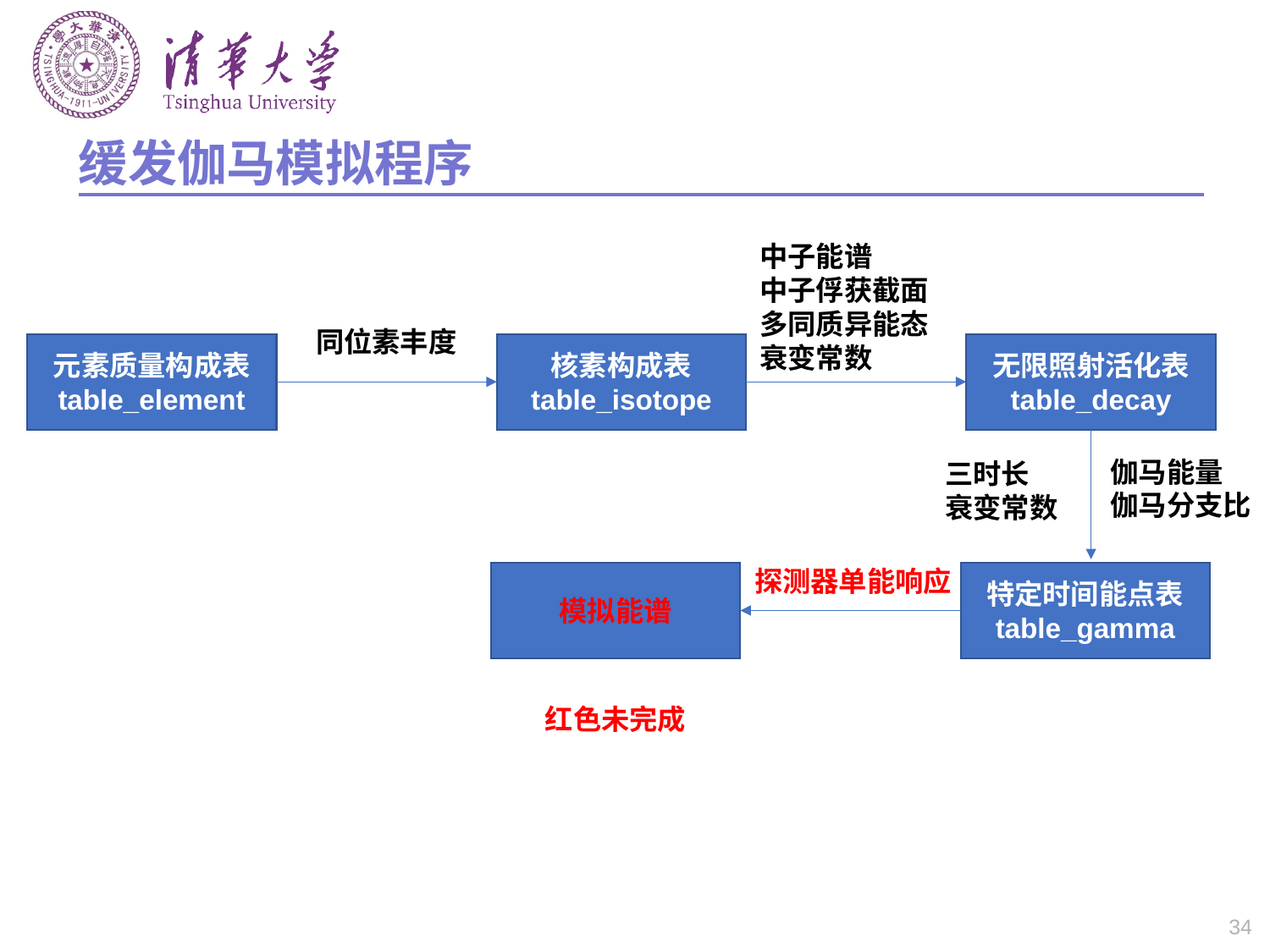

# 缓发伽马模拟程序
中子能谱
中子俘获截面
多同质异能态
衰变常数
同位素丰度
无限照射活化表
table_decay
元素质量构成表
table_element
核素构成表
table_isotope
伽马能量
伽马分支比
三时长
衰变常数
探测器单能响应
模拟能谱
特定时间能点表
table_gamma
红色未完成
34